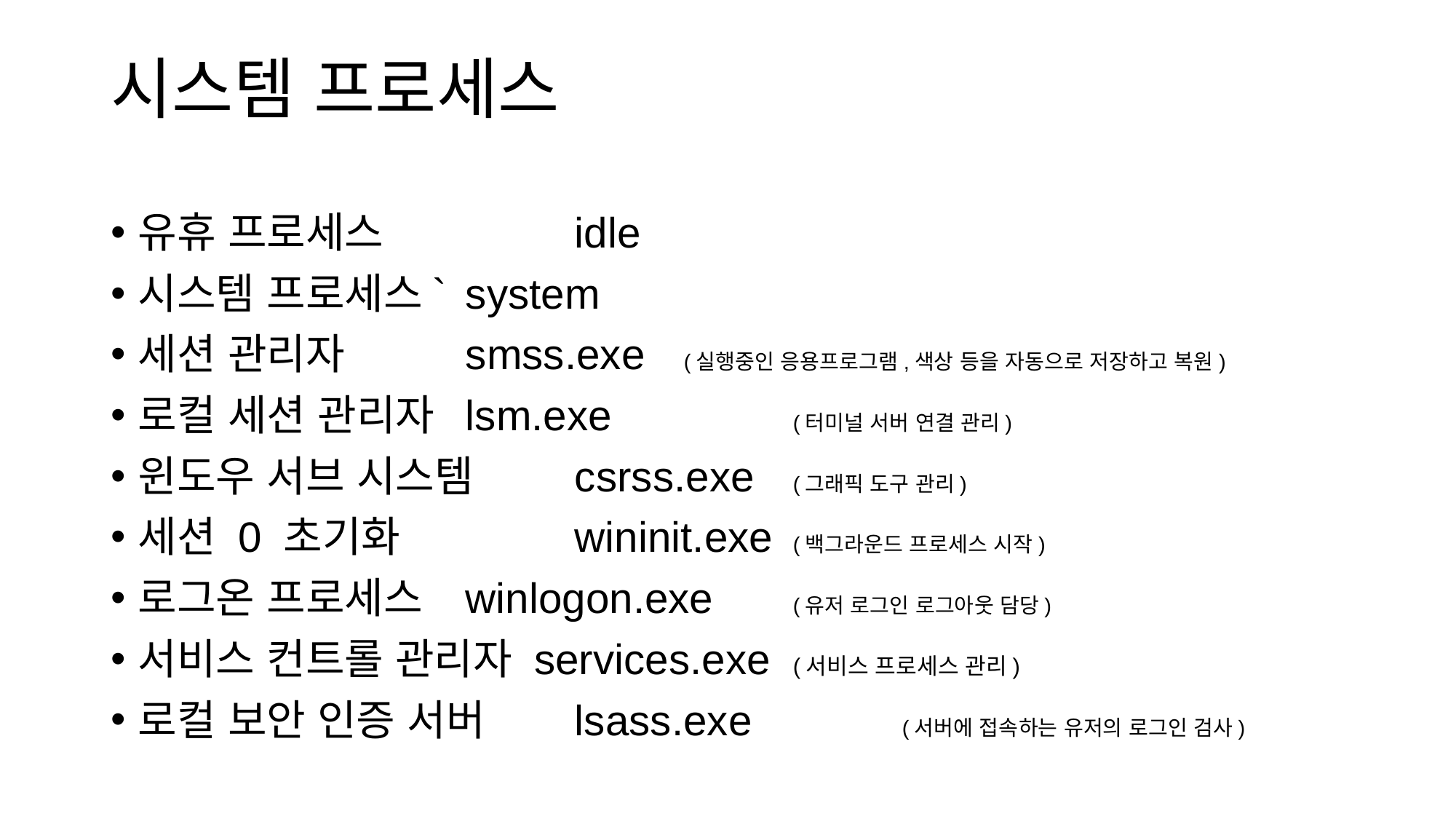

# 시스템 프로세스

유휴 프로세스		idle
시스템 프로세스`	system
세션 관리자		smss.exe 	(실행중인 응용프로그램,색상 등을 자동으로 저장하고 복원)
로컬 세션 관리자 	lsm.exe		(터미널 서버 연결 관리)
윈도우 서브 시스템	csrss.exe	(그래픽 도구 관리)
세션 0 초기화 		wininit.exe	(백그라운드 프로세스 시작)
로그온 프로세스 	winlogon.exe	(유저 로그인 로그아웃 담당)
서비스 컨트롤 관리자 services.exe	(서비스 프로세스 관리)
로컬 보안 인증 서버 	lsass.exe		(서버에 접속하는 유저의 로그인 검사)